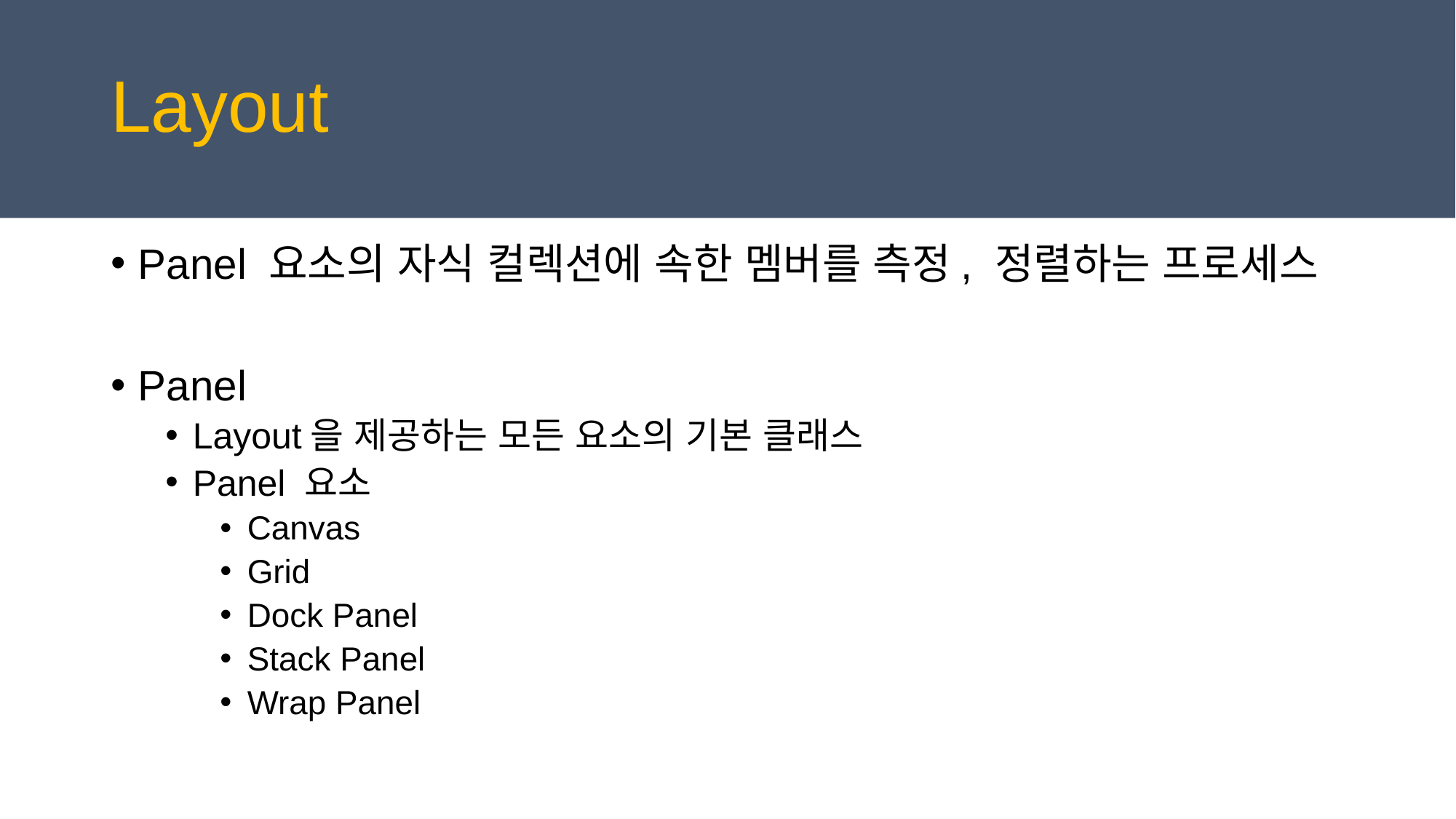

# Layout
Panel 요소의 자식 컬렉션에 속한 멤버를 측정, 정렬하는 프로세스

Panel
Layout을 제공하는 모든 요소의 기본 클래스
Panel 요소
Canvas
Grid
Dock Panel
Stack Panel
Wrap Panel